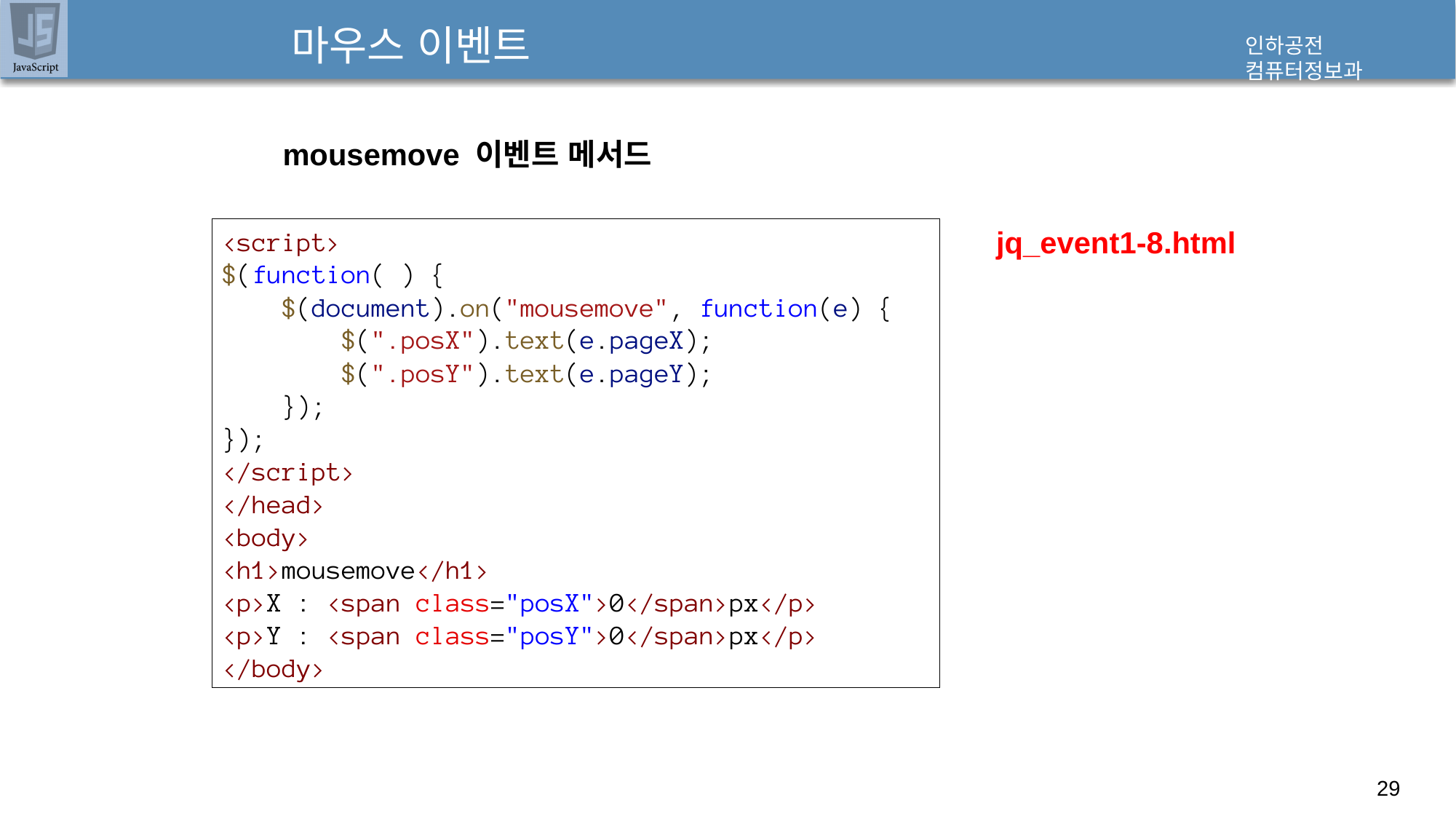

# 마우스 이벤트
mousemove 이벤트 메서드
jq_event1-8.html
<script>
$(function( ) {
    $(document).on("mousemove", function(e) {
        $(".posX").text(e.pageX);
        $(".posY").text(e.pageY);
    });
});
</script>
</head>
<body>
<h1>mousemove</h1>
<p>X : <span class="posX">0</span>px</p>
<p>Y : <span class="posY">0</span>px</p>
</body>